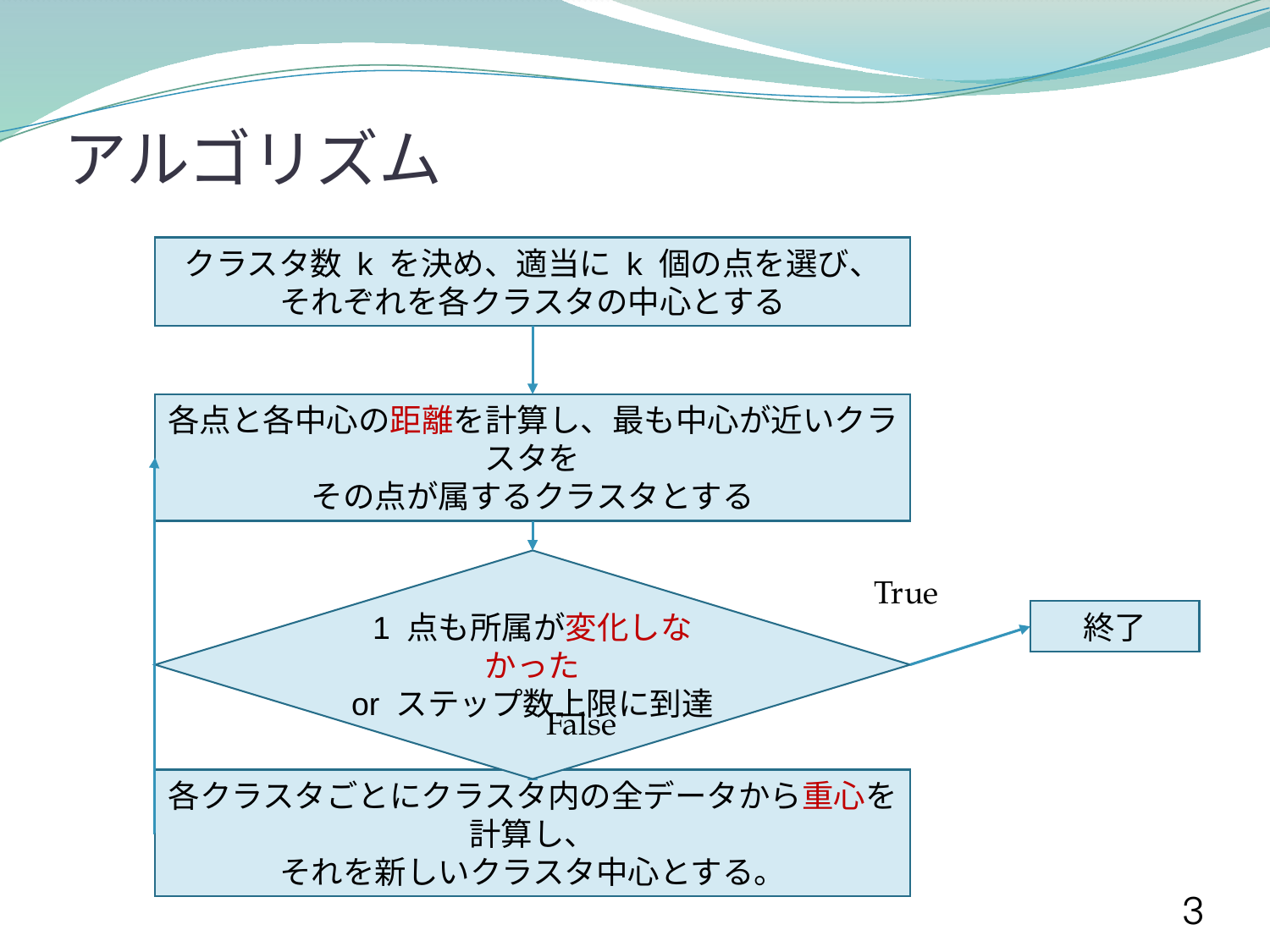

# アルゴリズム
クラスタ数 k を決め、適当に k 個の点を選び、
それぞれを各クラスタの中心とする
各点と各中心の距離を計算し、最も中心が近いクラスタを
その点が属するクラスタとする
1 点も所属が変化しなかった
or ステップ数上限に到達
True
終了
False
各クラスタごとにクラスタ内の全データから重心を計算し、
それを新しいクラスタ中心とする。
3